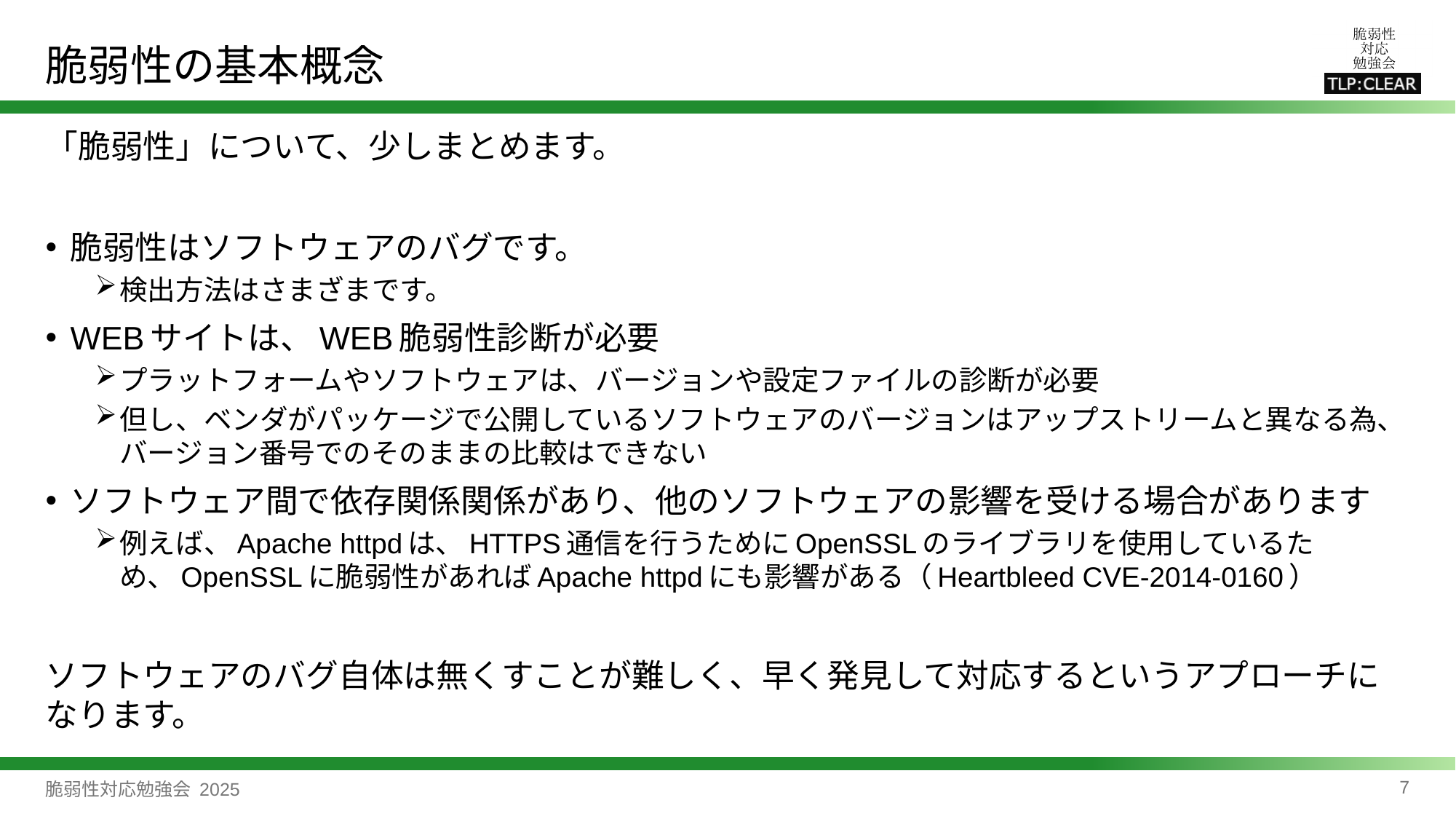

# 脆弱性の基本概念
「脆弱性」について、少しまとめます。

脆弱性はソフトウェアのバグです。
検出方法はさまざまです。
WEBサイトは、WEB脆弱性診断が必要
プラットフォームやソフトウェアは、バージョンや設定ファイルの診断が必要
但し、ベンダがパッケージで公開しているソフトウェアのバージョンはアップストリームと異なる為、バージョン番号でのそのままの比較はできない
ソフトウェア間で依存関係関係があり、他のソフトウェアの影響を受ける場合があります
例えば、Apache httpdは、HTTPS通信を行うためにOpenSSLのライブラリを使用しているため、OpenSSLに脆弱性があればApache httpdにも影響がある（Heartbleed CVE-2014-0160）

ソフトウェアのバグ自体は無くすことが難しく、早く発見して対応するというアプローチになります。
7
脆弱性対応勉強会 2025